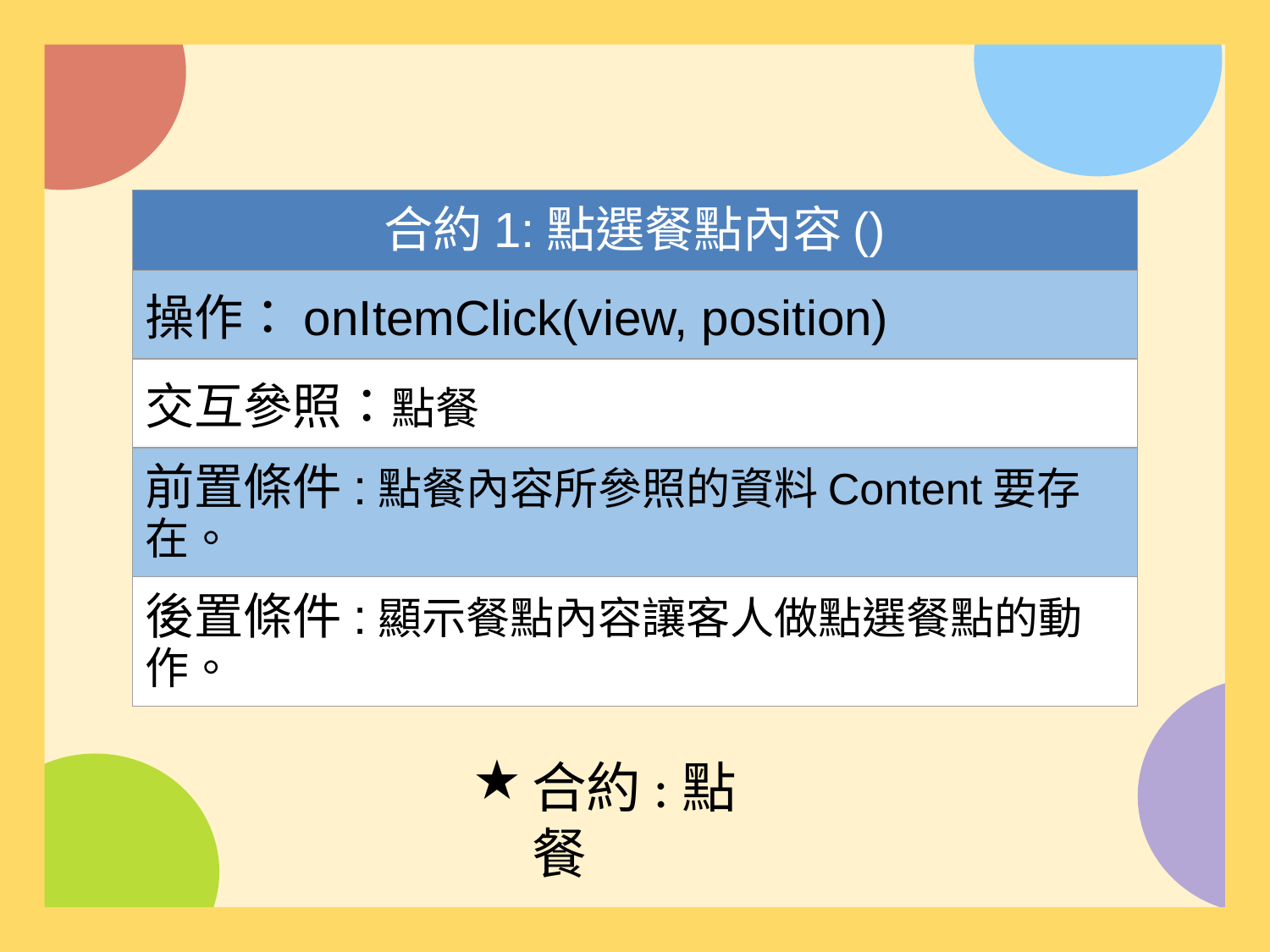

| 合約1:點選餐點內容() |
| --- |
| 操作：onItemClick(view, position) |
| 交互參照：點餐 |
| 前置條件:點餐內容所參照的資料Content要存在。 |
| 後置條件:顯示餐點內容讓客人做點選餐點的動作。 |

合約:點餐